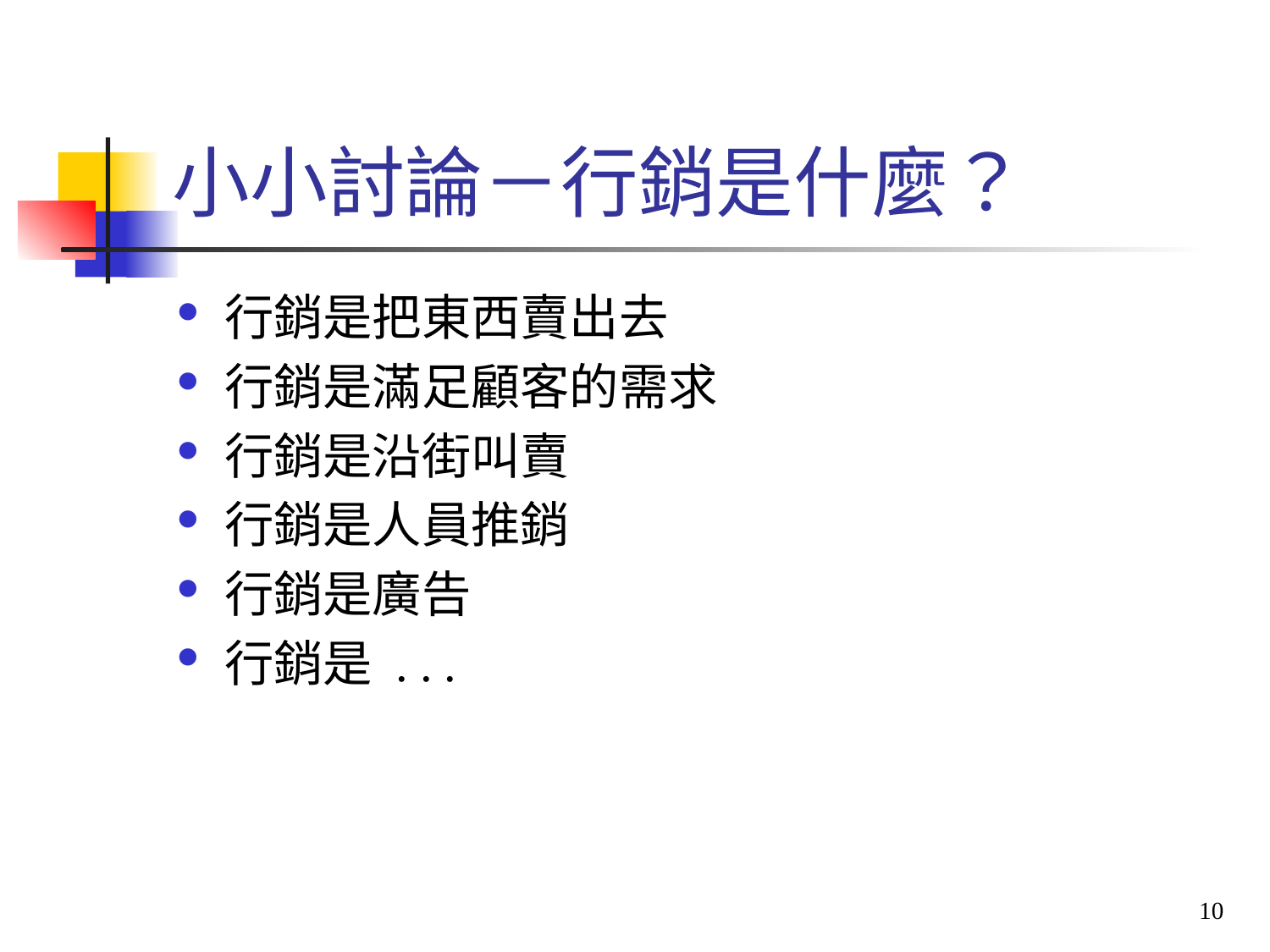

# 小小討論－行銷是什麼？
行銷是把東西賣出去
行銷是滿足顧客的需求
行銷是沿街叫賣
行銷是人員推銷
行銷是廣告
行銷是 . . .